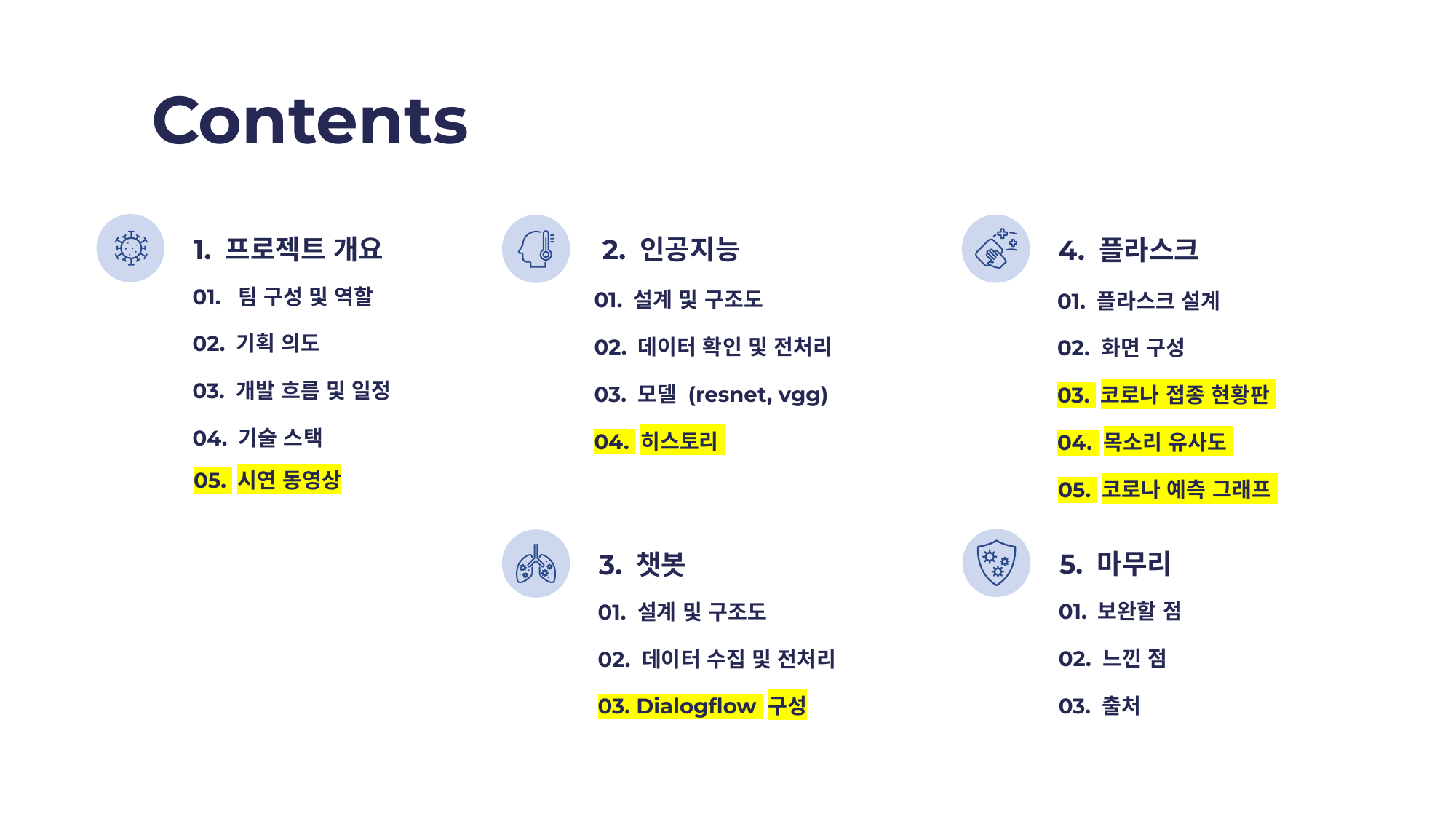

Contents

4. 플라스크

01. 플라스크 설계
02. 화면 구성
03. 코로나 접종 현황판
04. 목소리 유사도
05. 코로나 예측 그래프

2. 인공지능
01. 설계 및 구조도
02. 데이터 확인 및 전처리
03. 모델 (resnet, vgg)
04. 히스토리
1. 프로젝트 개요

01.  팀 구성 및 역할
02. 기획 의도
03. 개발 흐름 및 일정
04. 기술 스택
05. 시연 동영상

5. 마무리
01. 보완할 점
02. 느낀 점
03. 출처

3. 챗봇

01. 설계 및 구조도
02. 데이터 수집 및 전처리
03. Dialogflow 구성